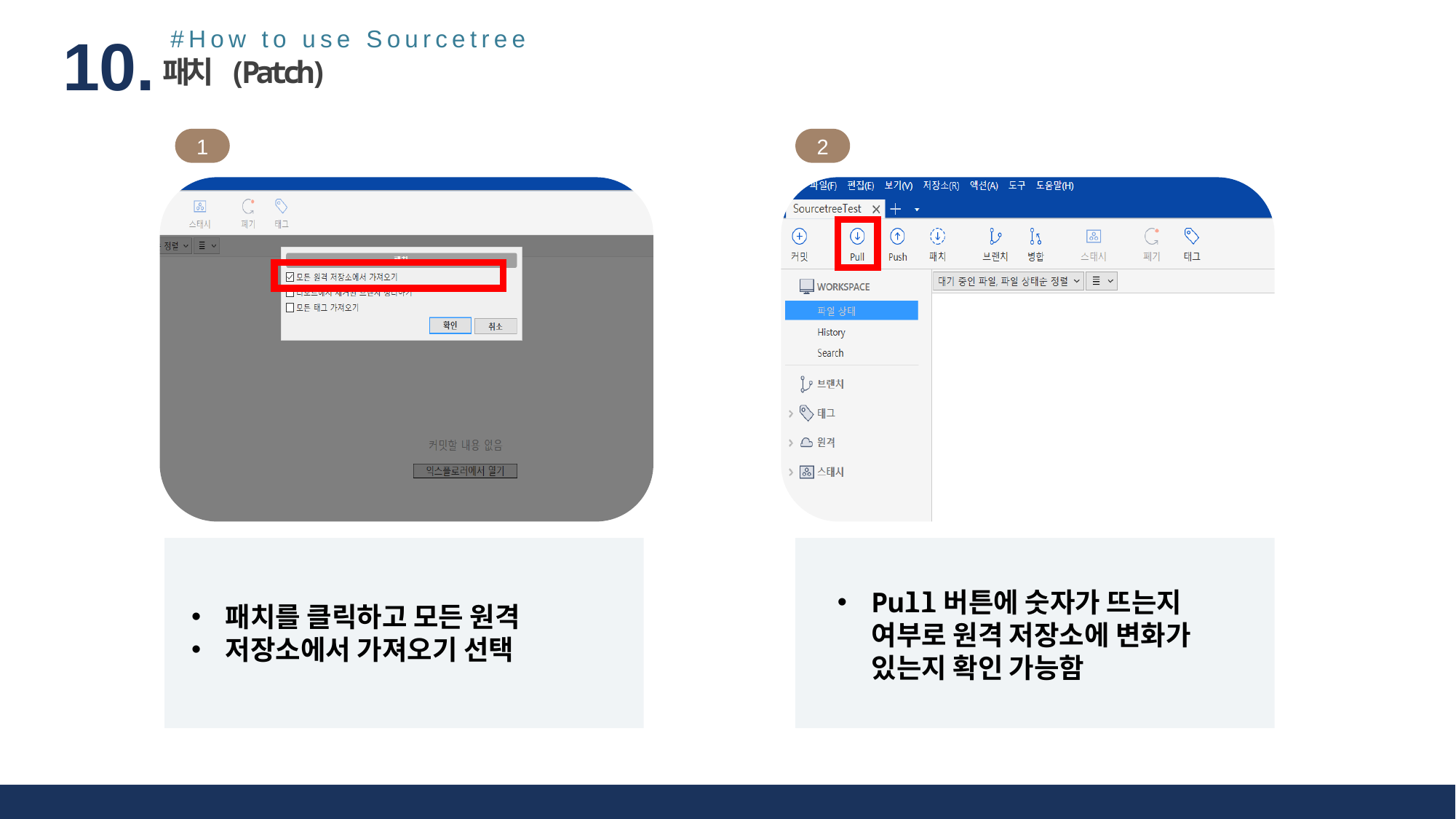

#How to use Sourcetree
10.
패치 (Patch)
1

2

Pull버튼에 숫자가 뜨는지 여부로 원격 저장소에 변화가 있는지 확인 가능함
패치를 클릭하고 모든 원격
저장소에서 가져오기 선택